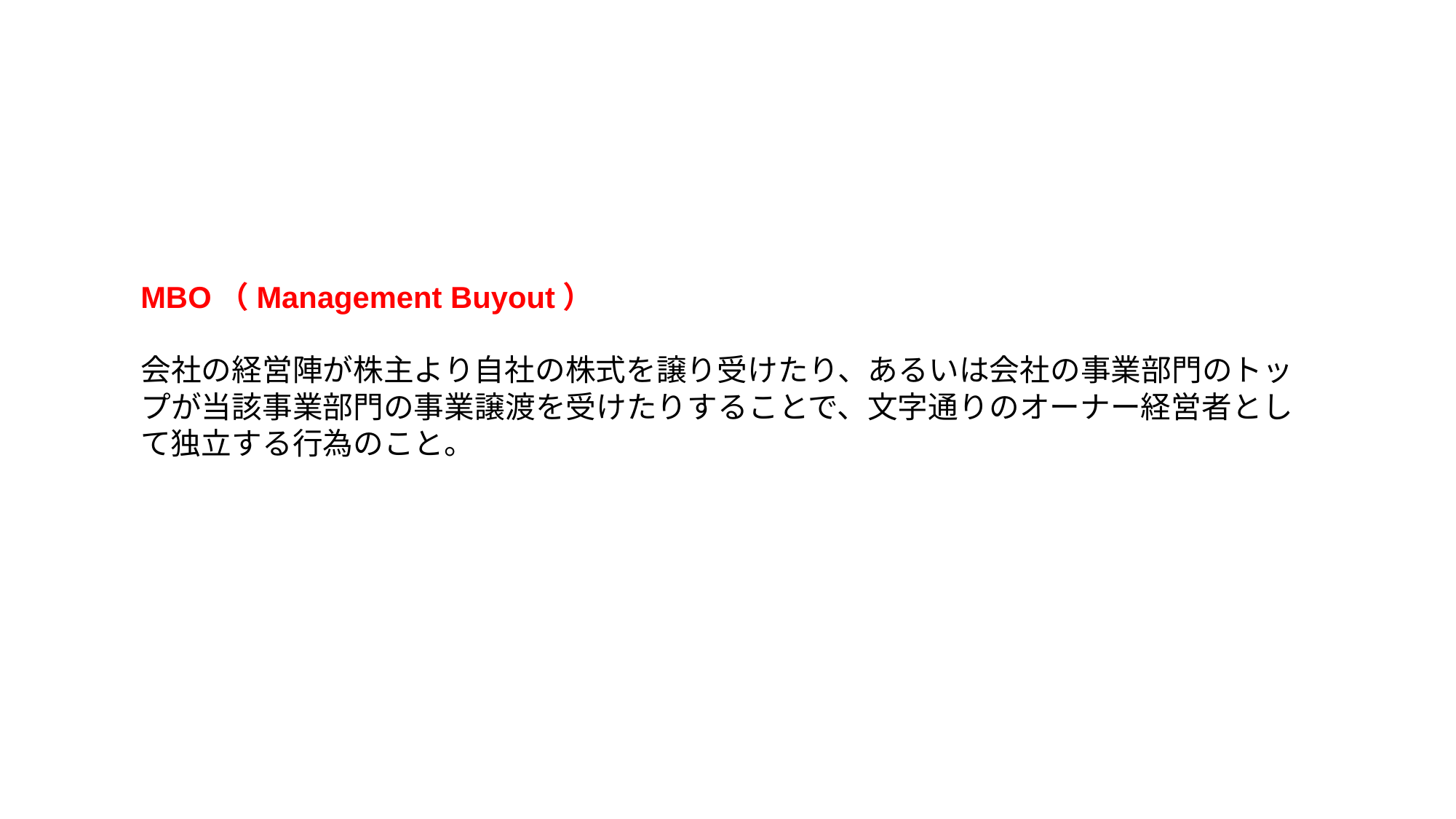

MBO（Management Buyout）

会社の経営陣が株主より自社の株式を譲り受けたり、あるいは会社の事業部門のトップが当該事業部門の事業譲渡を受けたりすることで、文字通りのオーナー経営者として独立する行為のこと。